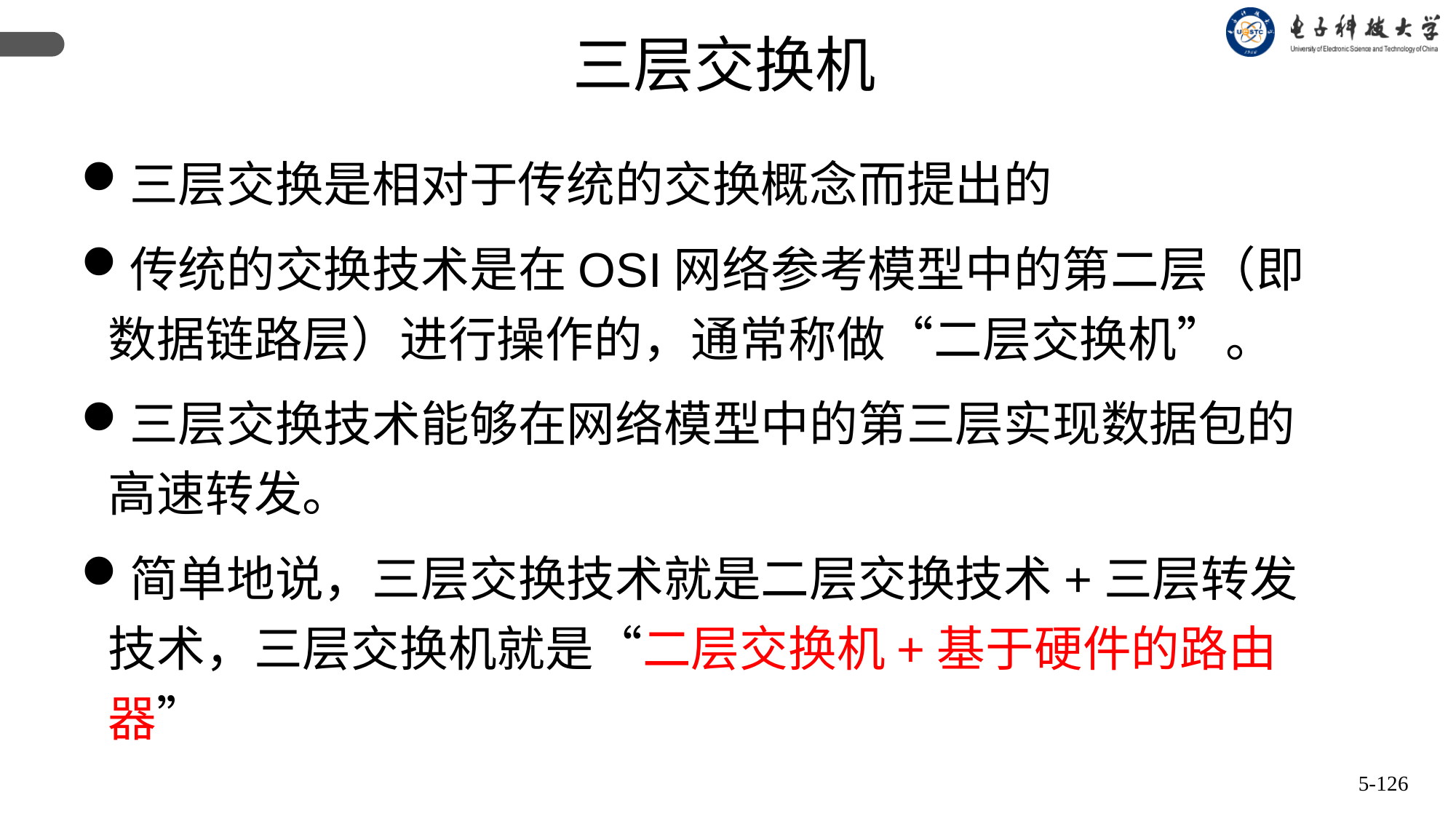

三层交换机
三层交换是相对于传统的交换概念而提出的
传统的交换技术是在OSI网络参考模型中的第二层（即数据链路层）进行操作的，通常称做“二层交换机”。
三层交换技术能够在网络模型中的第三层实现数据包的高速转发。
简单地说，三层交换技术就是二层交换技术+三层转发技术，三层交换机就是“二层交换机+基于硬件的路由器”
5-126